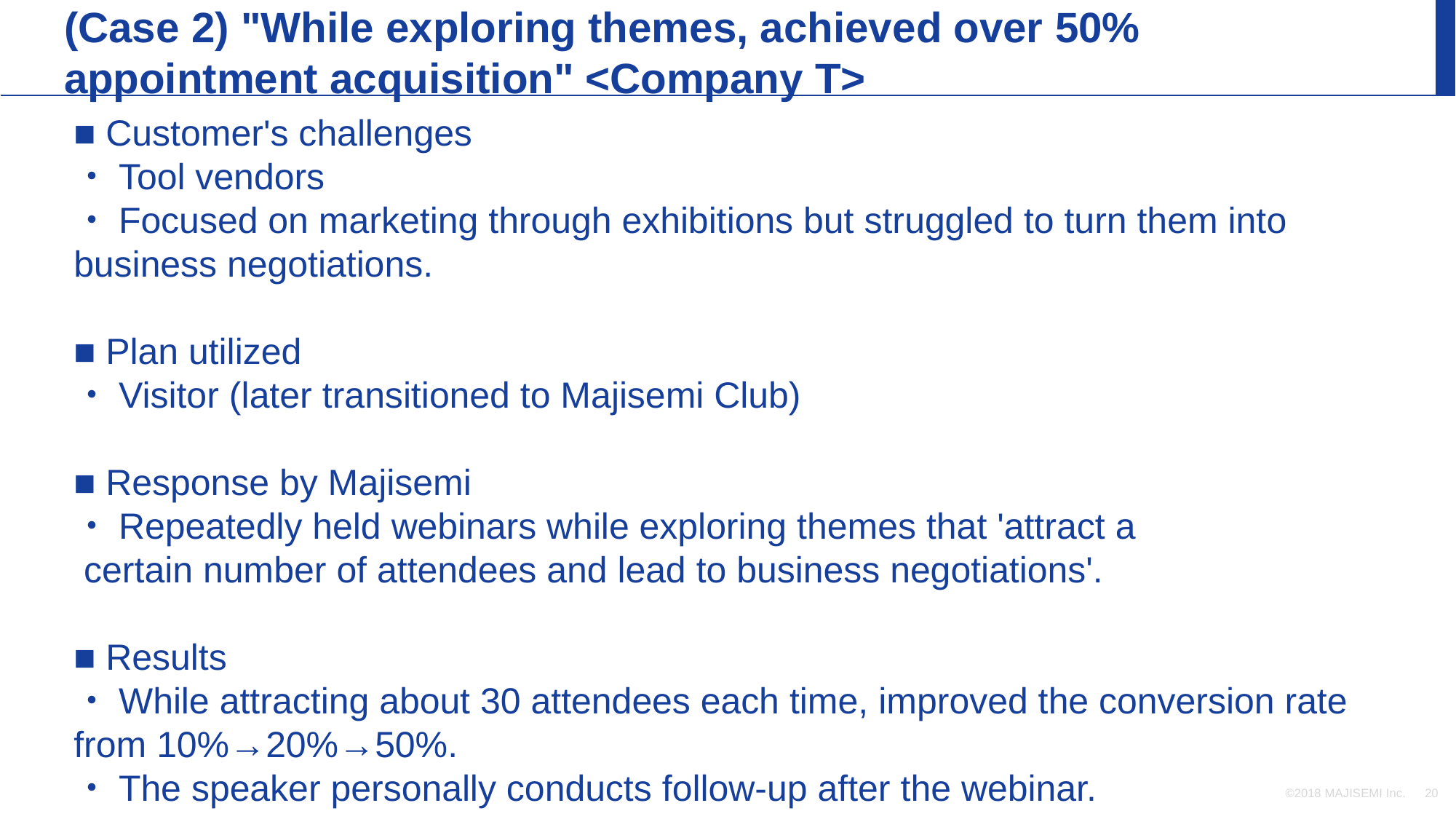

(Case 2) "While exploring themes, achieved over 50% appointment acquisition" <Company T>
■ Customer's challenges
・Tool vendors
・Focused on marketing through exhibitions but struggled to turn them into business negotiations.

■ Plan utilized
・Visitor (later transitioned to Majisemi Club)

■ Response by Majisemi
・Repeatedly held webinars while exploring themes that 'attract a
 certain number of attendees and lead to business negotiations'.

■ Results
・While attracting about 30 attendees each time, improved the conversion rate from 10%→20%→50%.
・The speaker personally conducts follow-up after the webinar.
©2018 MAJISEMI Inc.
20